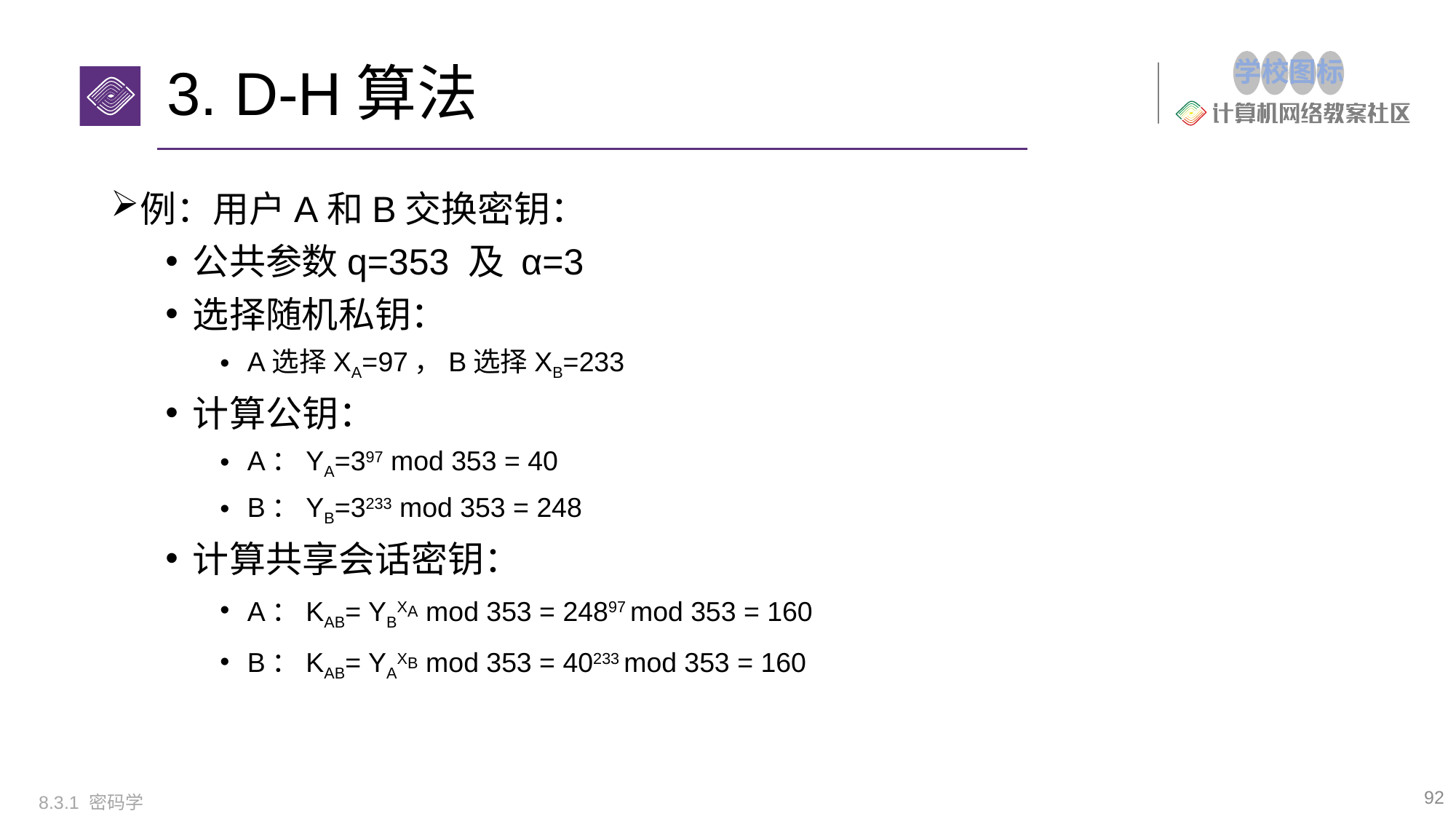

# 3. D-H算法
例：用户A和B交换密钥：
公共参数q=353 及 α=3
选择随机私钥：
A选择XA=97，B选择XB=233
计算公钥：
A：YA=397 mod 353 = 40
B：YB=3233 mod 353 = 248
计算共享会话密钥：
A：KAB= YBXA mod 353 = 24897 mod 353 = 160
B：KAB= YAXB mod 353 = 40233 mod 353 = 160

92
8.3.1 密码学